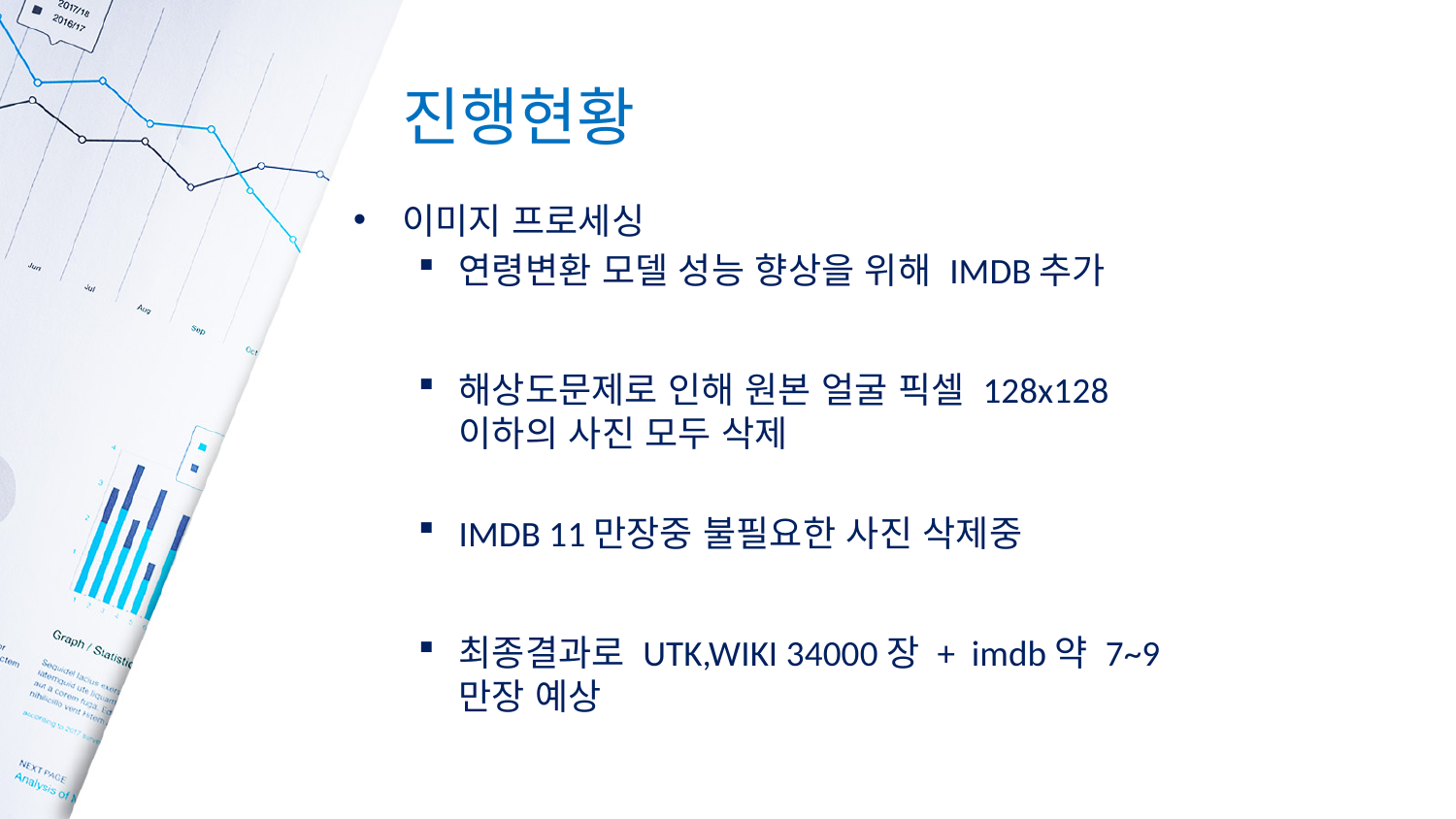

# 진행현황
이미지 프로세싱
연령변환 모델 성능 향상을 위해 IMDB추가

해상도문제로 인해 원본 얼굴 픽셀 128x128 이하의 사진 모두 삭제

IMDB 11만장중 불필요한 사진 삭제중

최종결과로 UTK,WIKI 34000장 +  imdb약 7~9만장 예상